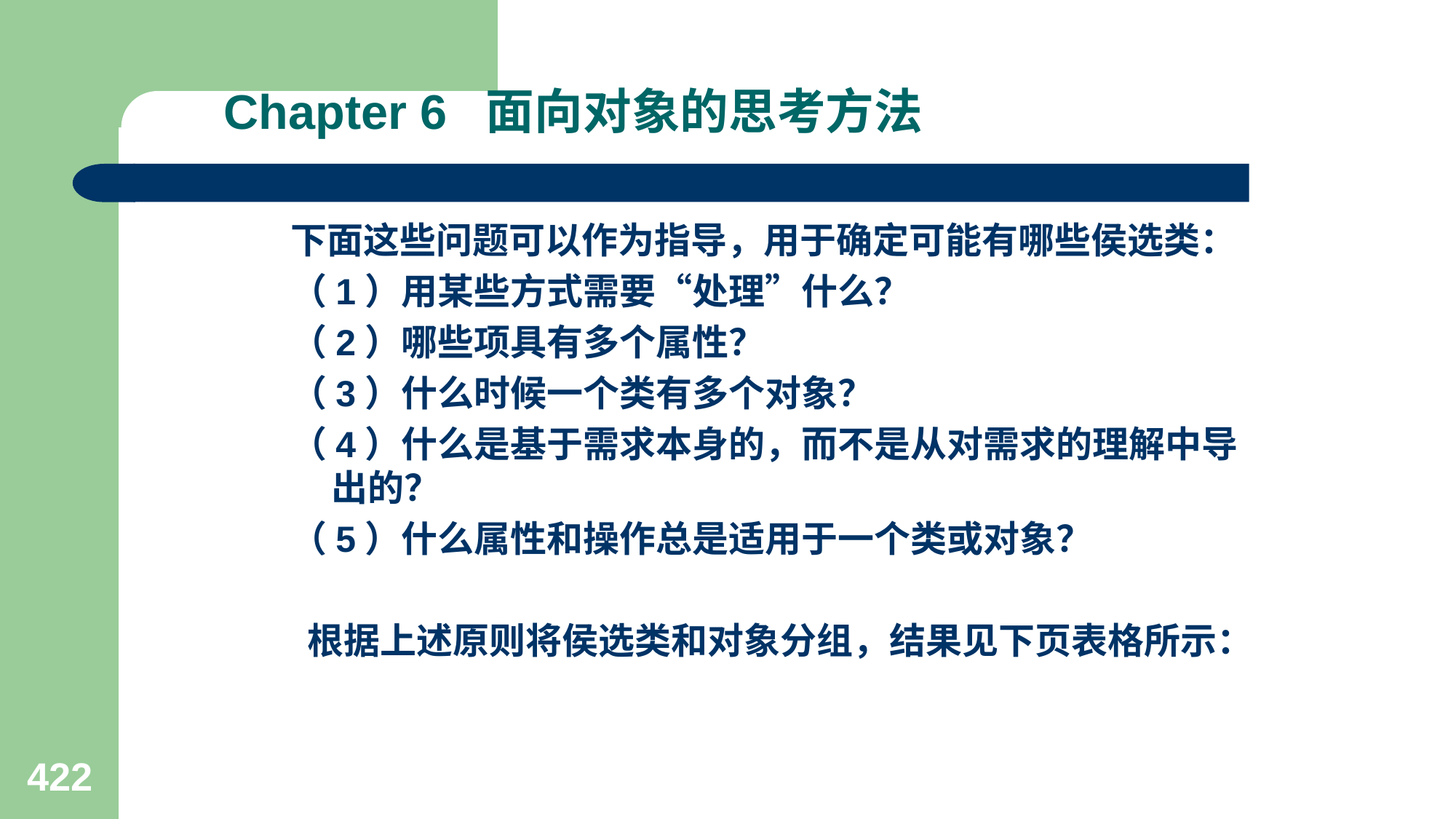

# Chapter 6  面向对象的思考方法
下面这些问题可以作为指导，用于确定可能有哪些侯选类：
（1）用某些方式需要“处理”什么？
（2）哪些项具有多个属性？
（3）什么时候一个类有多个对象？
（4）什么是基于需求本身的，而不是从对需求的理解中导出的？
（5）什么属性和操作总是适用于一个类或对象？

 根据上述原则将侯选类和对象分组，结果见下页表格所示：
422